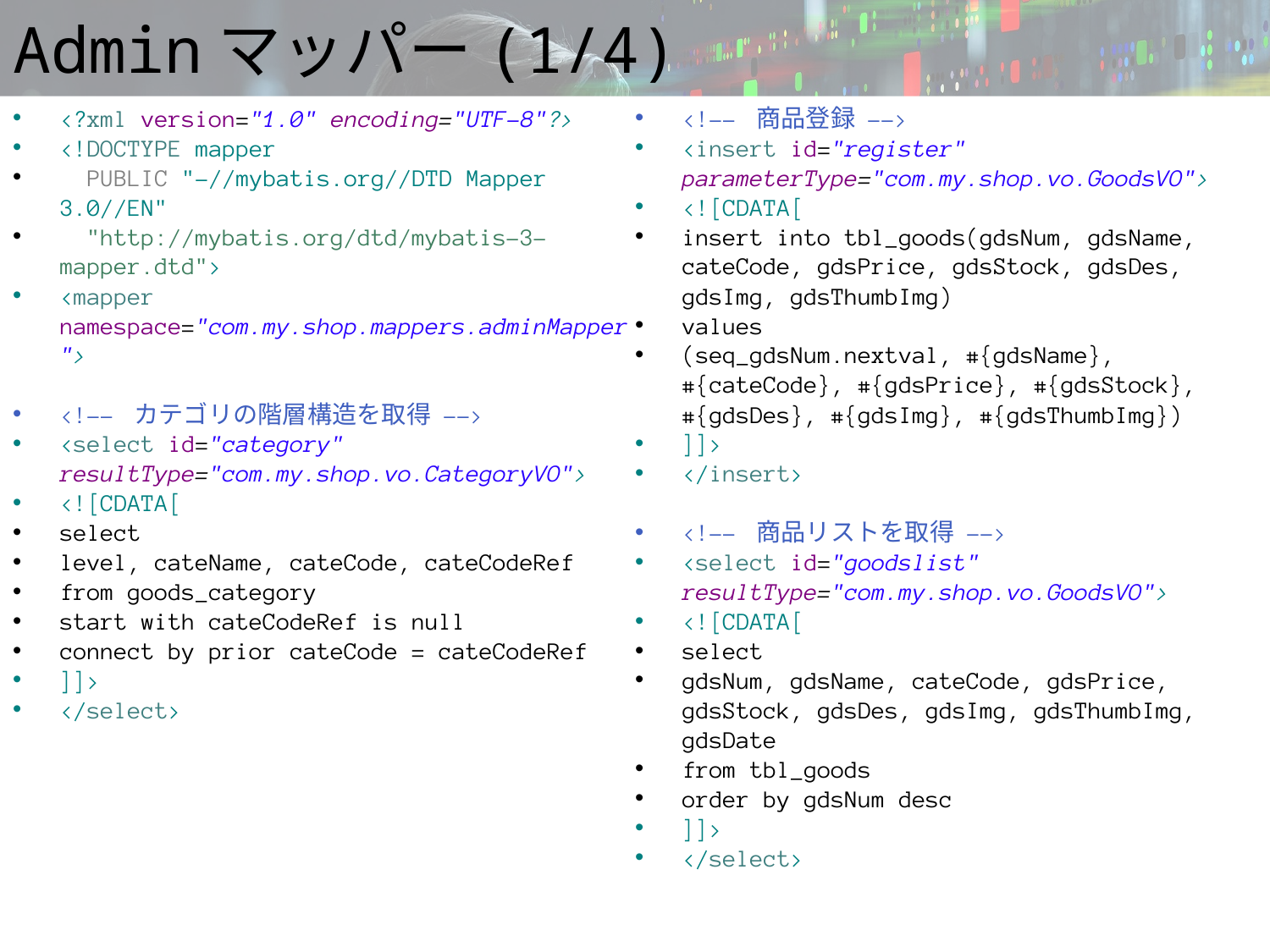

# Adminマッパー(1/4)
<?xml version="1.0" encoding="UTF-8"?>
<!DOCTYPE mapper
  PUBLIC "-//mybatis.org//DTD Mapper 3.0//EN"
  "http://mybatis.org/dtd/mybatis-3-mapper.dtd">
<mapper namespace="com.my.shop.mappers.adminMapper">

<!-- カテゴリの階層構造を取得 -->
<select id="category" resultType="com.my.shop.vo.CategoryVO">
<![CDATA[
select
level, cateName, cateCode, cateCodeRef
from goods_category
start with cateCodeRef is null
connect by prior cateCode = cateCodeRef
]]>
</select>

<!-- 商品登録 -->
<insert id="register" parameterType="com.my.shop.vo.GoodsVO">
<![CDATA[
insert into tbl_goods(gdsNum, gdsName, cateCode, gdsPrice, gdsStock, gdsDes, gdsImg, gdsThumbImg)
values
(seq_gdsNum.nextval, #{gdsName}, #{cateCode}, #{gdsPrice}, #{gdsStock}, #{gdsDes}, #{gdsImg}, #{gdsThumbImg})
]]>
</insert>

<!-- 商品リストを取得 -->
<select id="goodslist" resultType="com.my.shop.vo.GoodsVO">
<![CDATA[
select
gdsNum, gdsName, cateCode, gdsPrice, gdsStock, gdsDes, gdsImg, gdsThumbImg, gdsDate
from tbl_goods
order by gdsNum desc
]]>
</select>